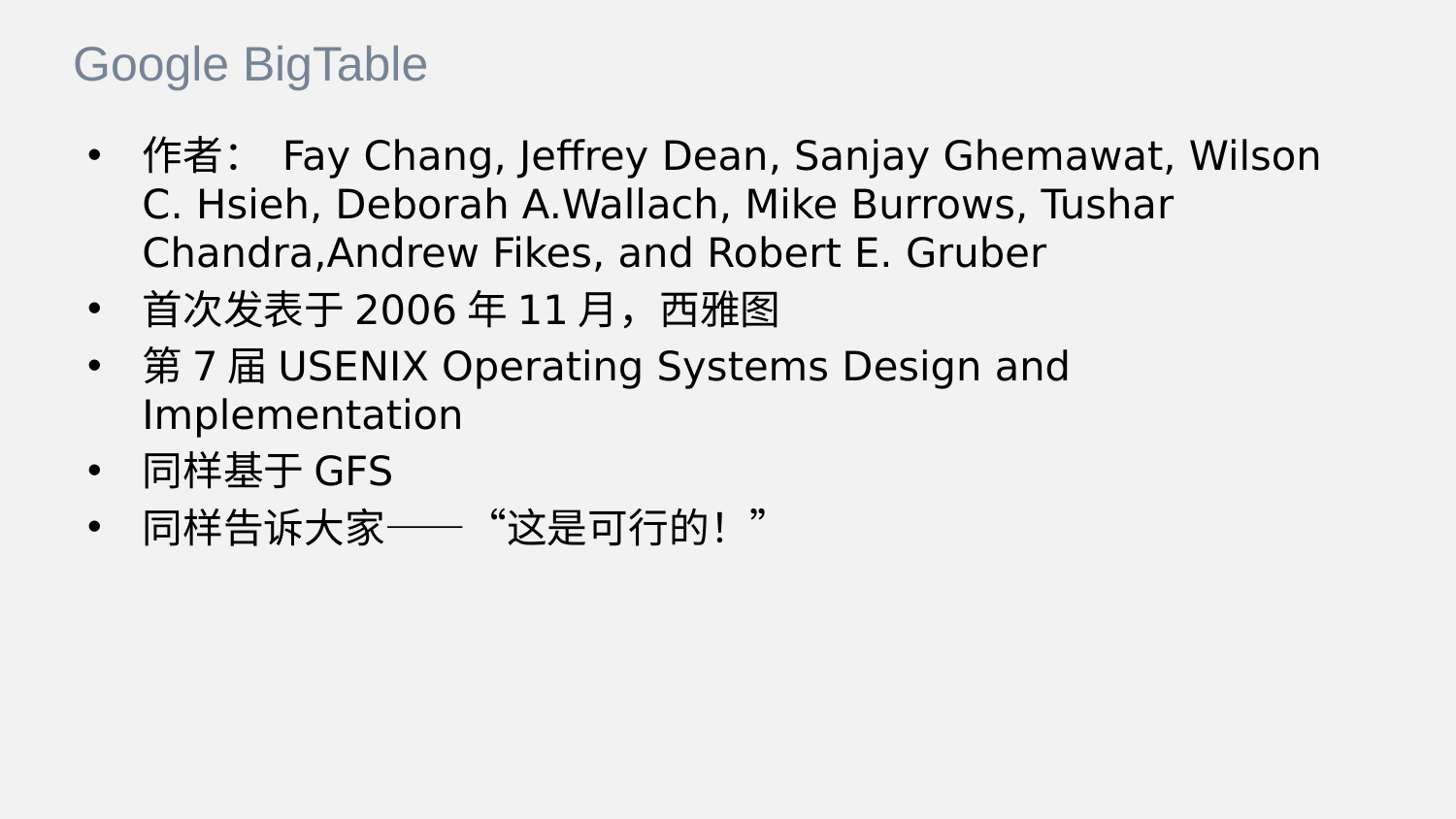

Google BigTable
作者： Fay Chang, Jeffrey Dean, Sanjay Ghemawat, Wilson C. Hsieh, Deborah A.Wallach, Mike Burrows, Tushar Chandra,Andrew Fikes, and Robert E. Gruber
首次发表于2006年11月，西雅图
第7届USENIX Operating Systems Design and Implementation
同样基于GFS
同样告诉大家——“这是可行的！”